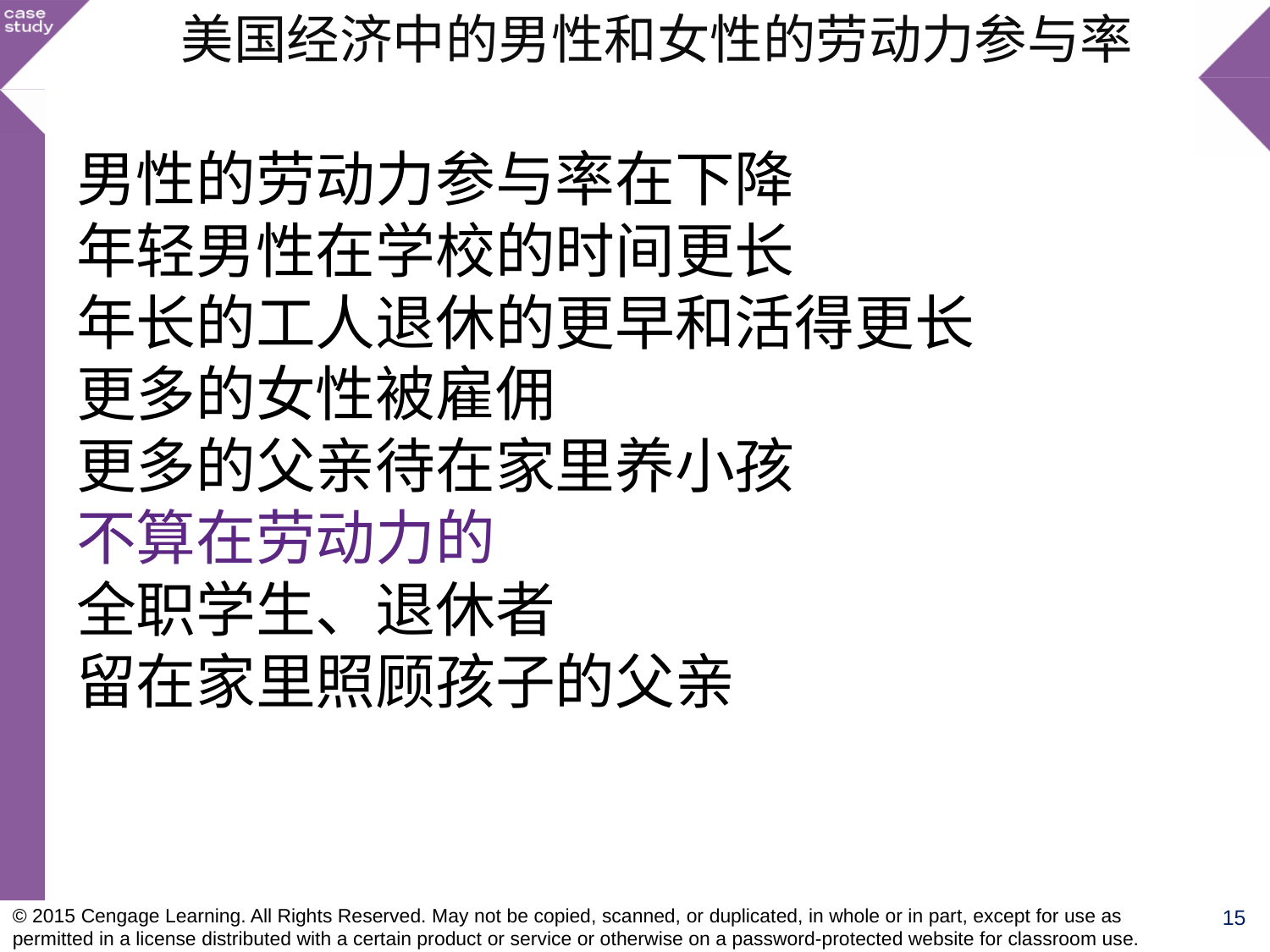

美国经济中的男性和女性的劳动力参与率
男性的劳动力参与率在下降
年轻男性在学校的时间更长
年长的工人退休的更早和活得更长
更多的女性被雇佣
更多的父亲待在家里养小孩
不算在劳动力的
全职学生、退休者
留在家里照顾孩子的父亲
15
© 2015 Cengage Learning. All Rights Reserved. May not be copied, scanned, or duplicated, in whole or in part, except for use as permitted in a license distributed with a certain product or service or otherwise on a password-protected website for classroom use.